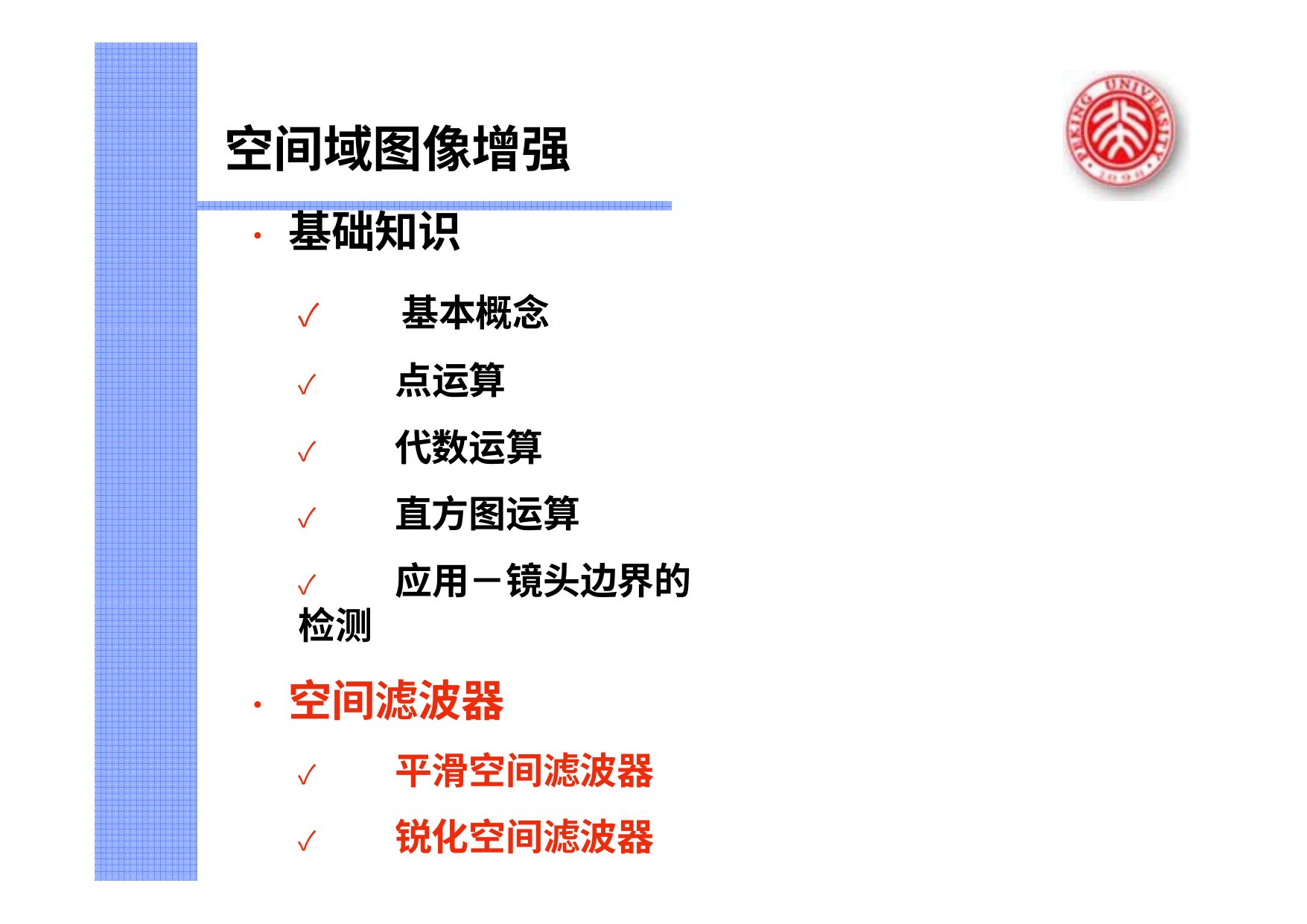

# 空间域图像增强
•	基础知识
✓	基本概念
✓	点运算
✓	代数运算
✓	直方图运算
✓	应用－镜头边界的检测
•	空间滤波器
✓	平滑空间滤波器
✓	锐化空间滤波器